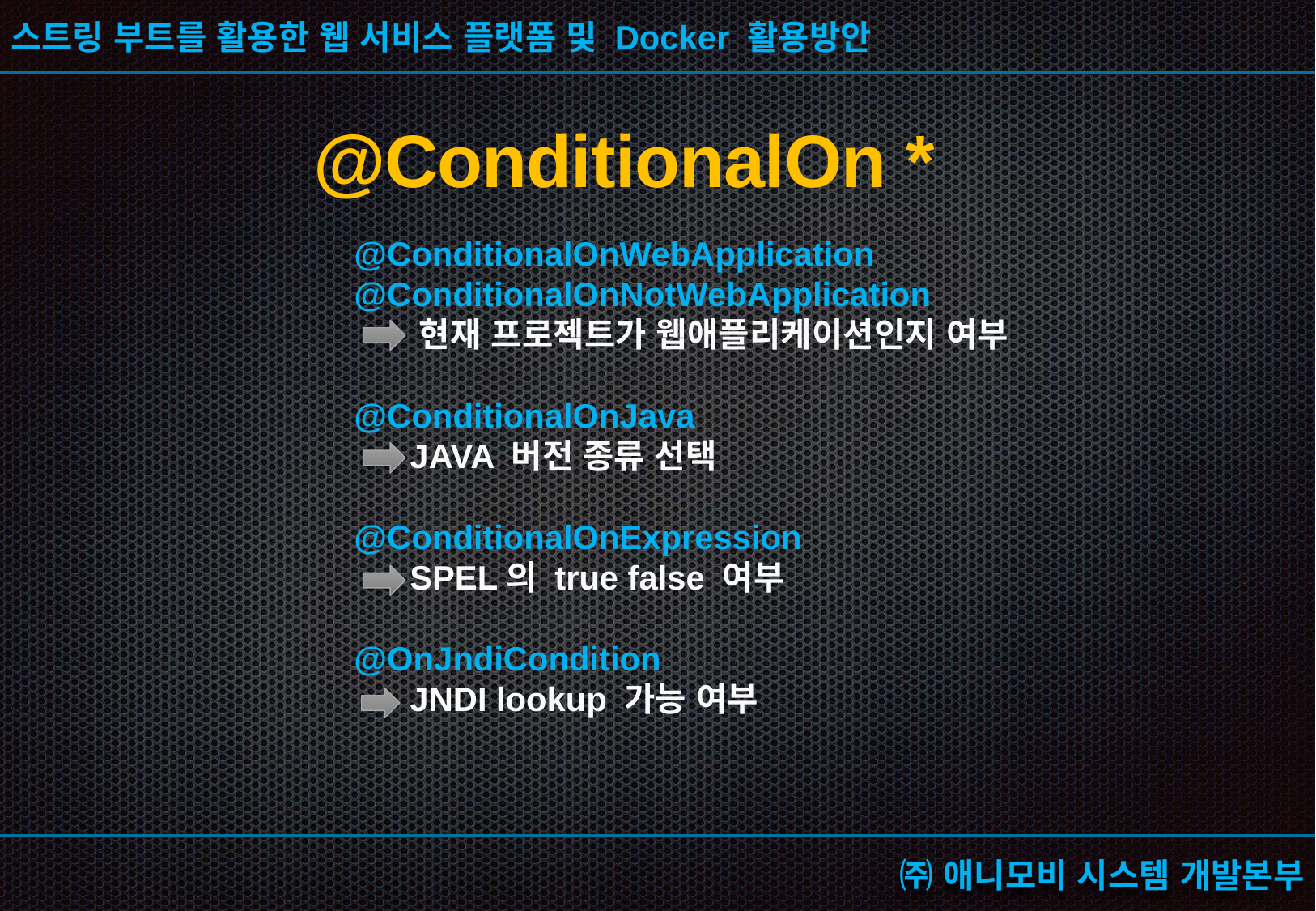

@ConditionalOn *
@ConditionalOnWebApplication
@ConditionalOnNotWebApplication
      현재 프로젝트가 웹애플리케이션인지 여부

@ConditionalOnJava
      JAVA 버전 종류 선택

@ConditionalOnExpression
      SPEL의 true false 여부

@OnJndiCondition
      JNDI lookup 가능 여부